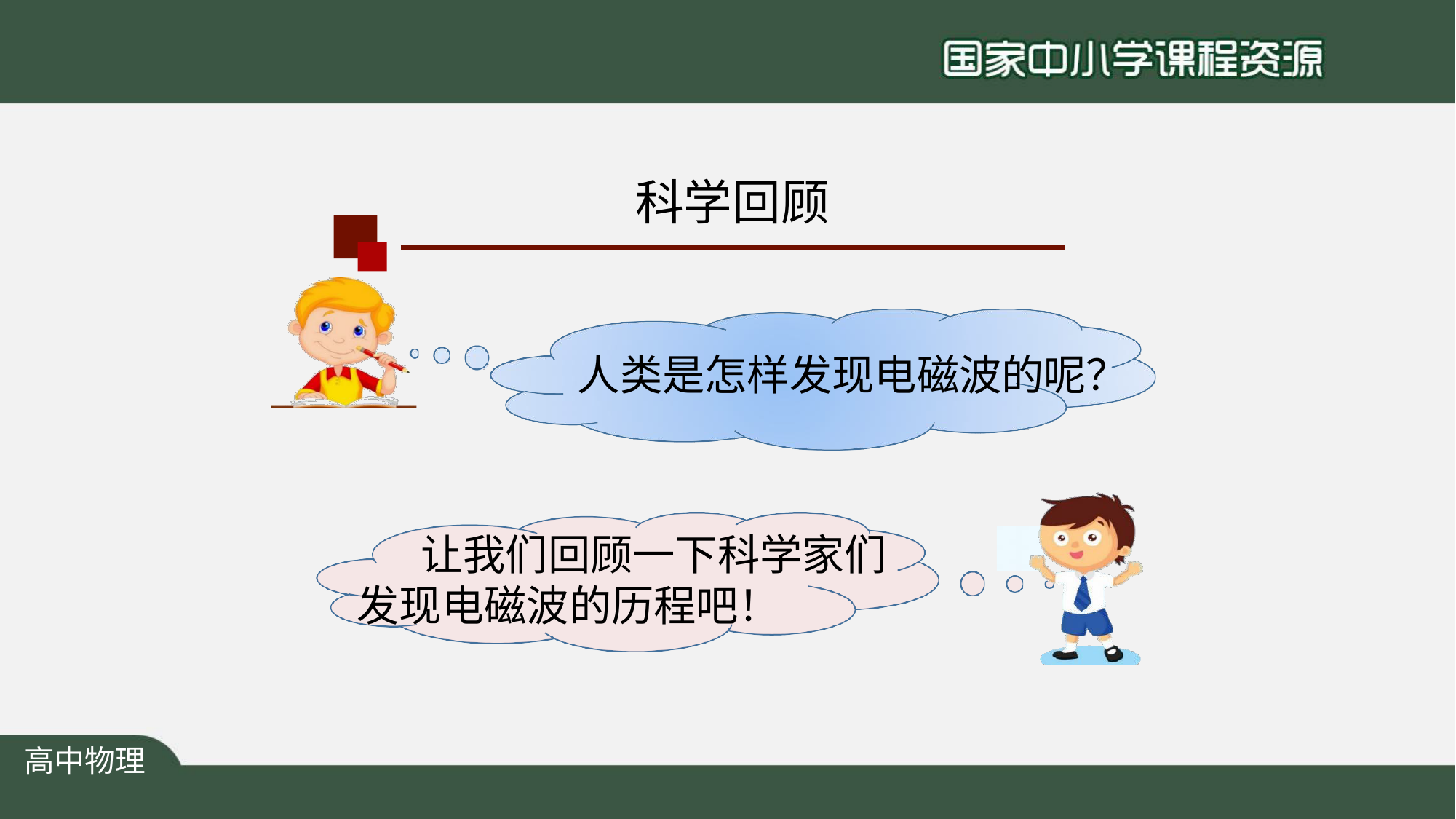

# 科学回顾

人类是怎样发现电磁波的呢？

让我们回顾一下科学家们 发现电磁波的历程吧！

高中物理